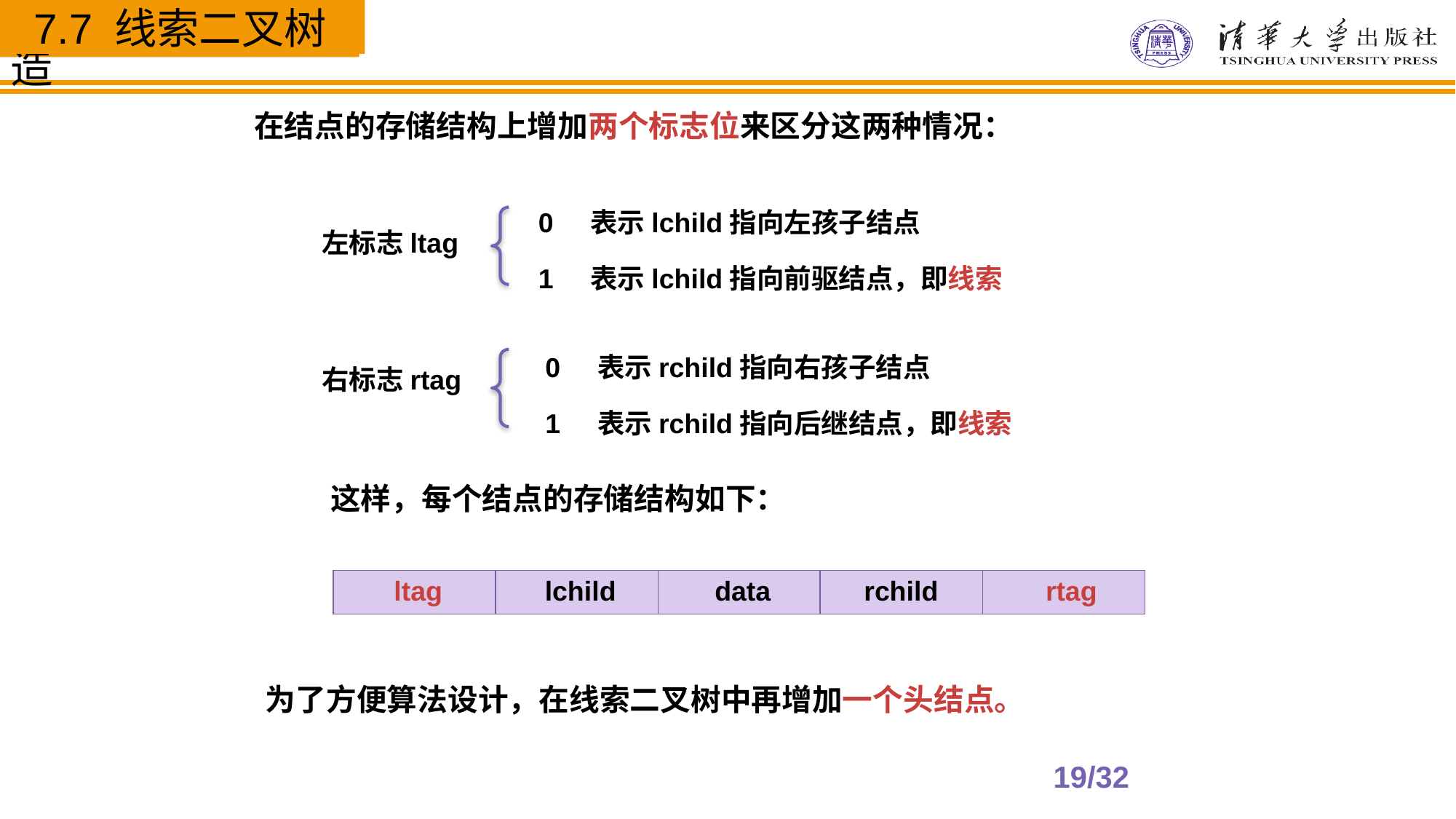

7.7 线索二叉树
 在结点的存储结构上增加两个标志位来区分这两种情况：
0    表示lchild指向左孩子结点
1    表示lchild指向前驱结点，即线索

左标志ltag
0    表示rchild指向右孩子结点
1    表示rchild指向后继结点，即线索

右标志rtag
这样，每个结点的存储结构如下：
| ltag | lchild | data | rchild | rtag |
| --- | --- | --- | --- | --- |
为了方便算法设计，在线索二叉树中再增加一个头结点。
19/32